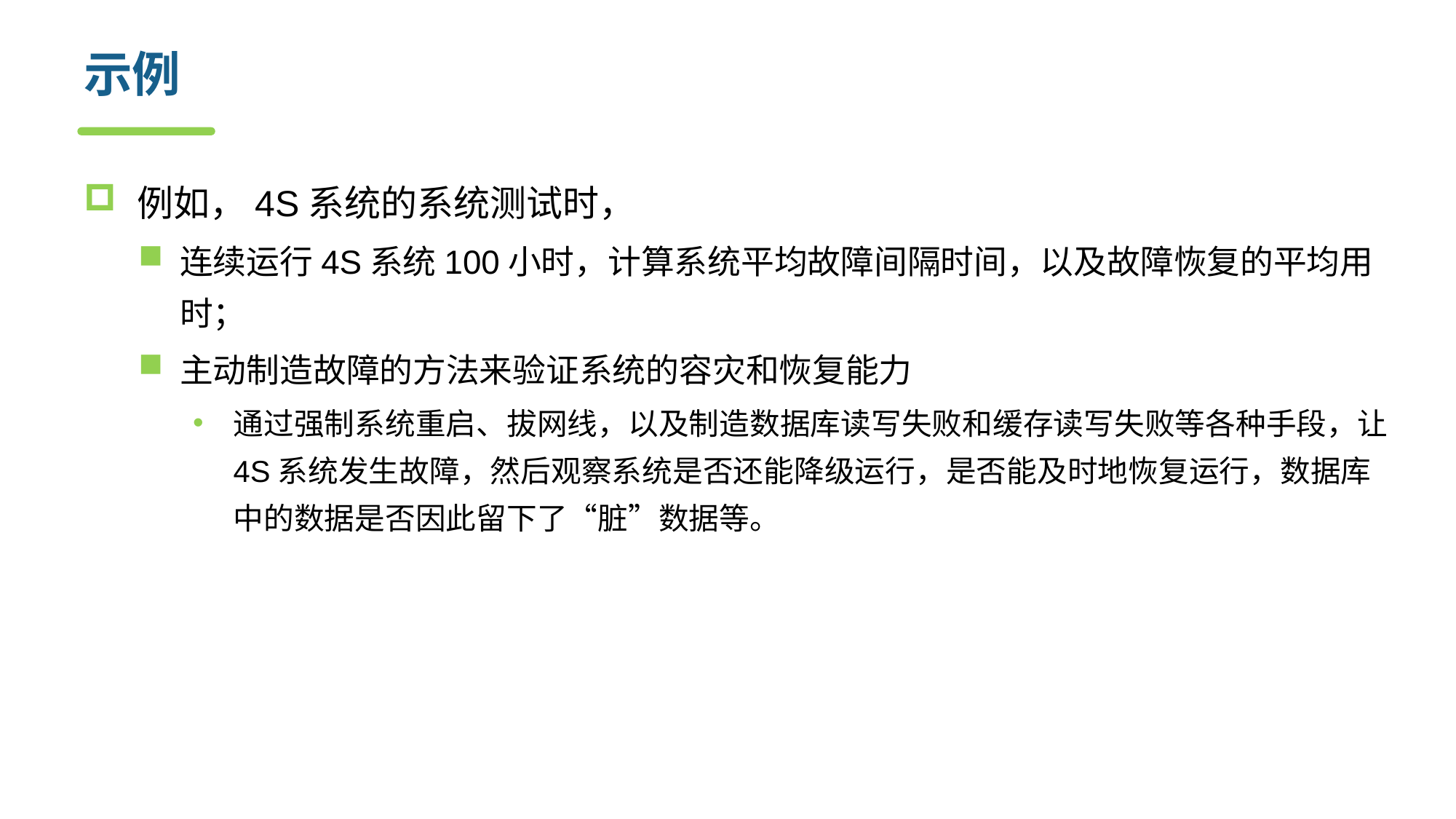

# 示例
例如，4S系统的系统测试时，
连续运行4S系统100小时，计算系统平均故障间隔时间，以及故障恢复的平均用时；
主动制造故障的方法来验证系统的容灾和恢复能力
通过强制系统重启、拔网线，以及制造数据库读写失败和缓存读写失败等各种手段，让4S系统发生故障，然后观察系统是否还能降级运行，是否能及时地恢复运行，数据库中的数据是否因此留下了“脏”数据等。

83